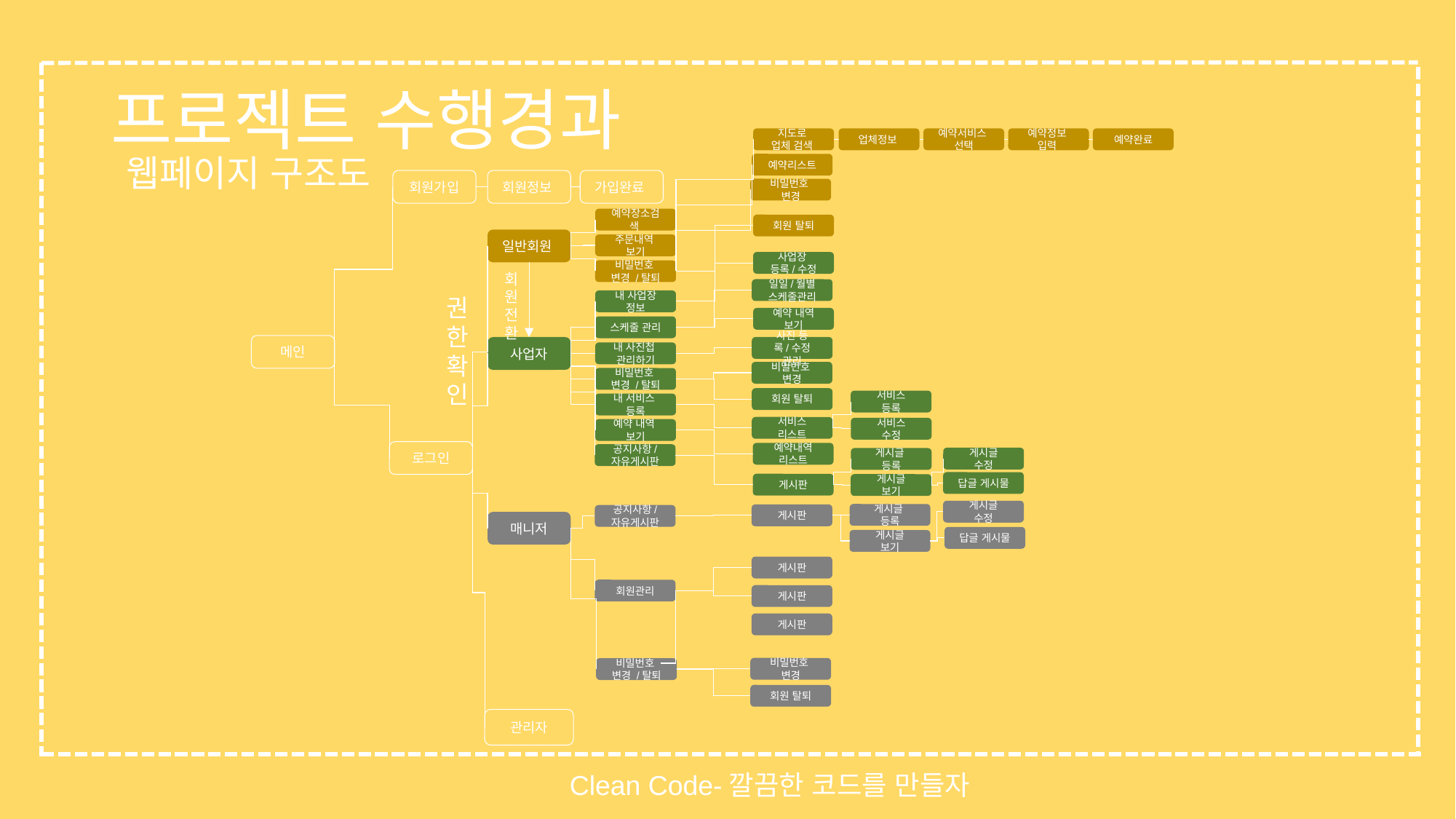

# 프로젝트 수행경과
웹페이지 구조도
예약서비스
선택
예약완료
업체정보
예약정보
입력
지도로
업체 검색
예약리스트
가입완료
회원가입
회원정보
비밀번호
변경
예약장소검색
회원 탈퇴
일반회원
주문내역
보기
사업장
등록/수정
비밀번호
변경 /탈퇴
회원 전환
일일/월별 스케줄관리
권한확인
내 사업장
정보
예약 내역
보기
스케줄 관리
메인
사진 등록/수정 관리
사업자
내 사진첩
관리하기
비밀번호
변경
비밀번호
변경 /탈퇴
회원 탈퇴
서비스
등록
내 서비스
등록
서비스
리스트
서비스
수정
예약 내역
보기
로그인
예약내역
리스트
공지사항/
자유게시판
게시글
수정
게시글
등록
답글 게시물
게시판
게시글
보기
게시글
수정
게시글
등록
게시판
공지사항/
자유게시판
매니저
답글 게시물
게시글
보기
게시판
회원관리
게시판
게시판
비밀번호
변경
비밀번호
변경 /탈퇴
회원 탈퇴
관리자
Clean Code-깔끔한 코드를 만들자